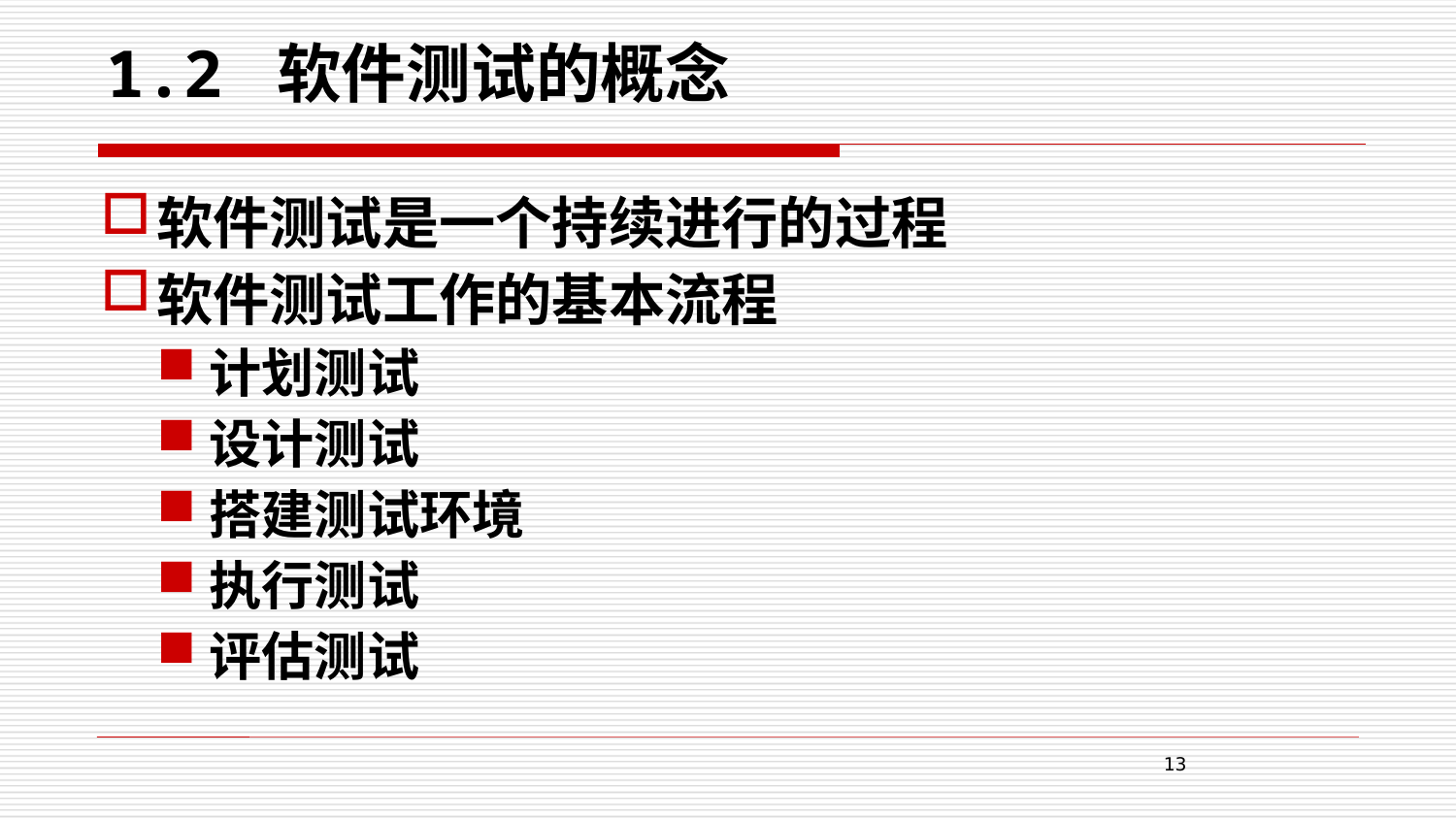

# 1.2 软件测试的概念

软件测试是一个持续进行的过程
软件测试工作的基本流程
计划测试
设计测试
搭建测试环境
执行测试
评估测试
13